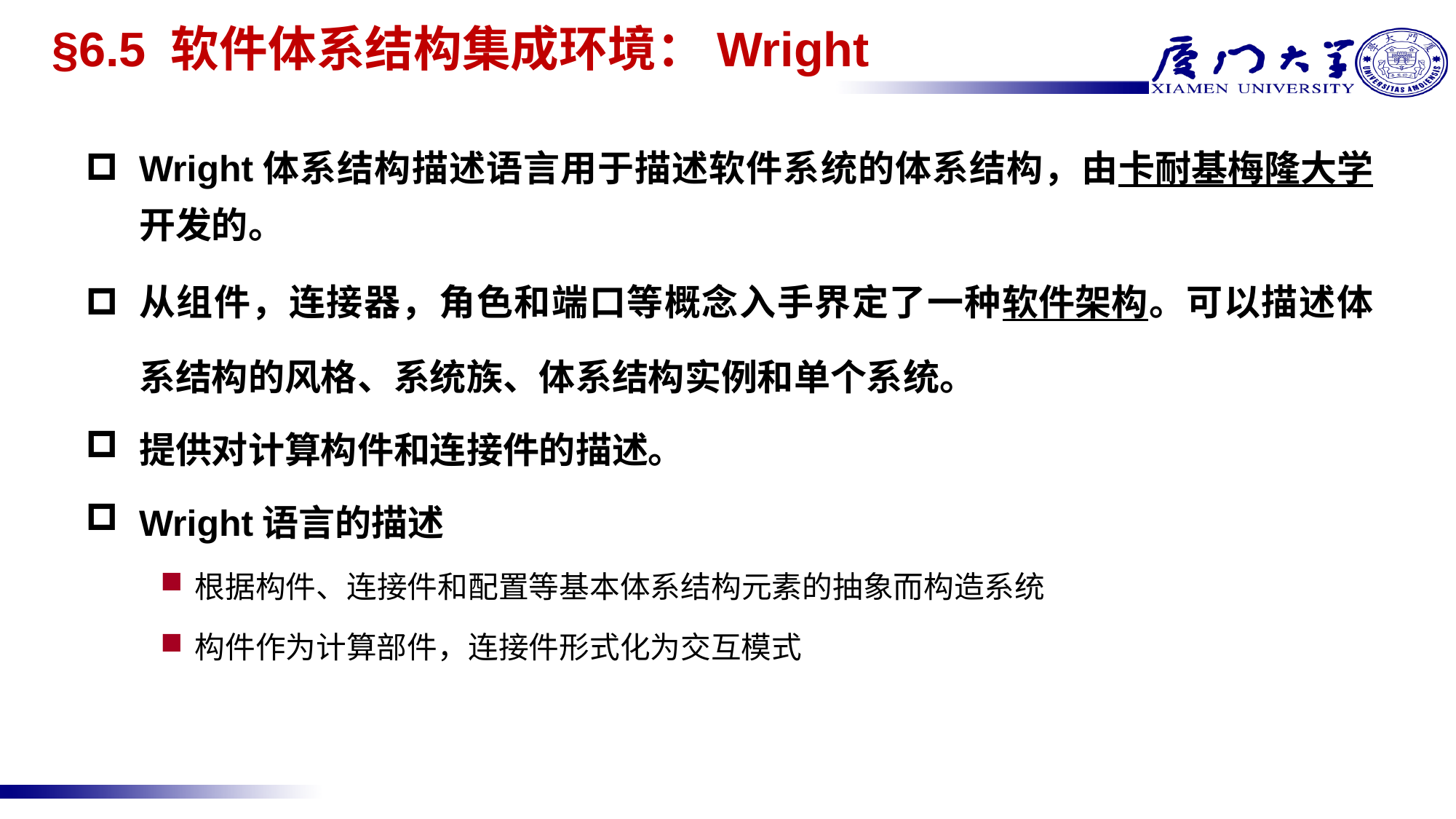

# §6.5 软件体系结构集成环境：Wright
Wright体系结构描述语言用于描述软件系统的体系结构，由卡耐基梅隆大学开发的。
从组件，连接器，角色和端口等概念入手界定了一种软件架构。可以描述体系结构的风格、系统族、体系结构实例和单个系统。
提供对计算构件和连接件的描述。
Wright语言的描述
根据构件、连接件和配置等基本体系结构元素的抽象而构造系统
构件作为计算部件，连接件形式化为交互模式